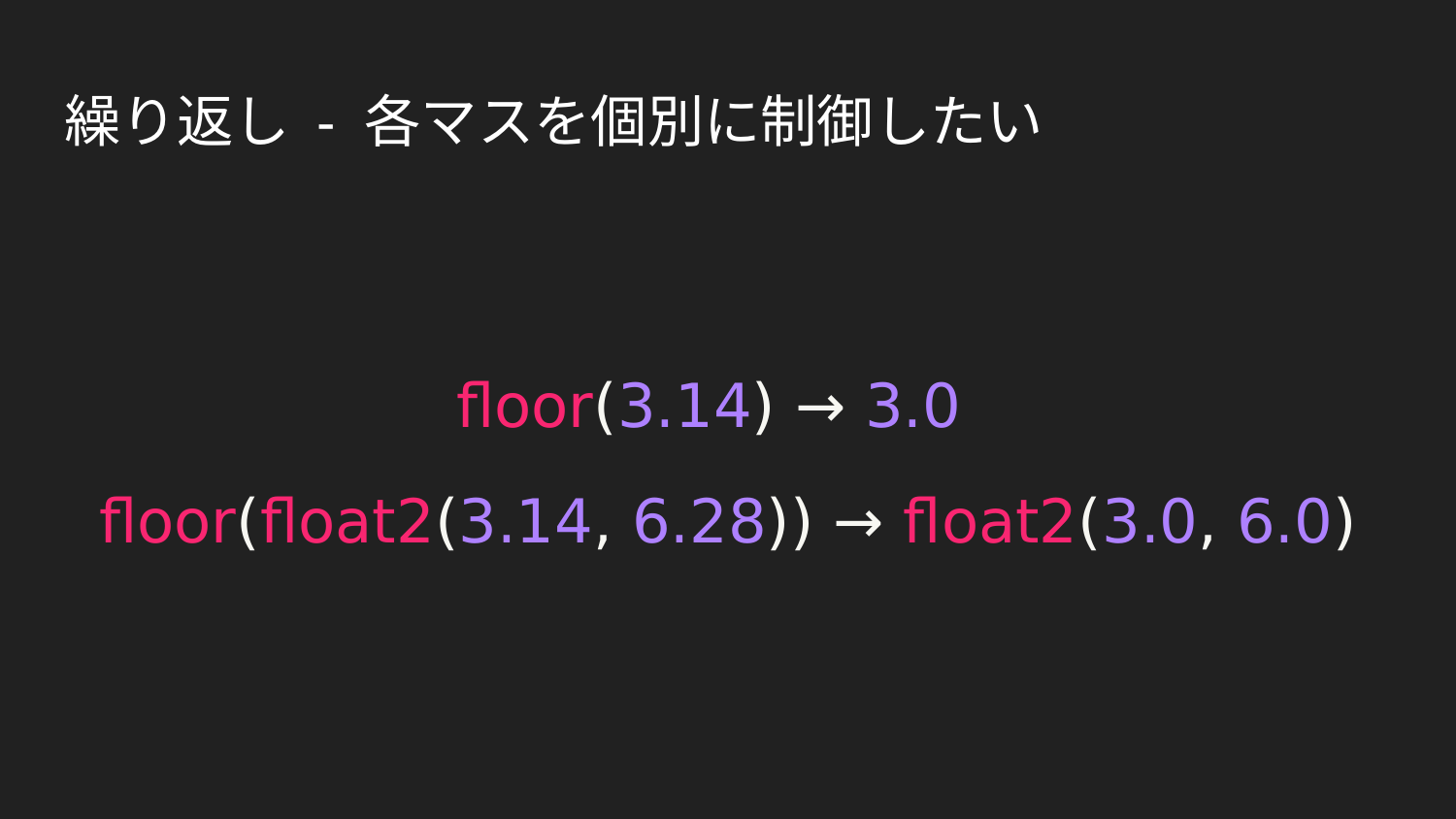

# 繰り返し - 各マスを個別に制御したい
floor(3.14) → 3.0
floor(float2(3.14, 6.28)) → float2(3.0, 6.0)